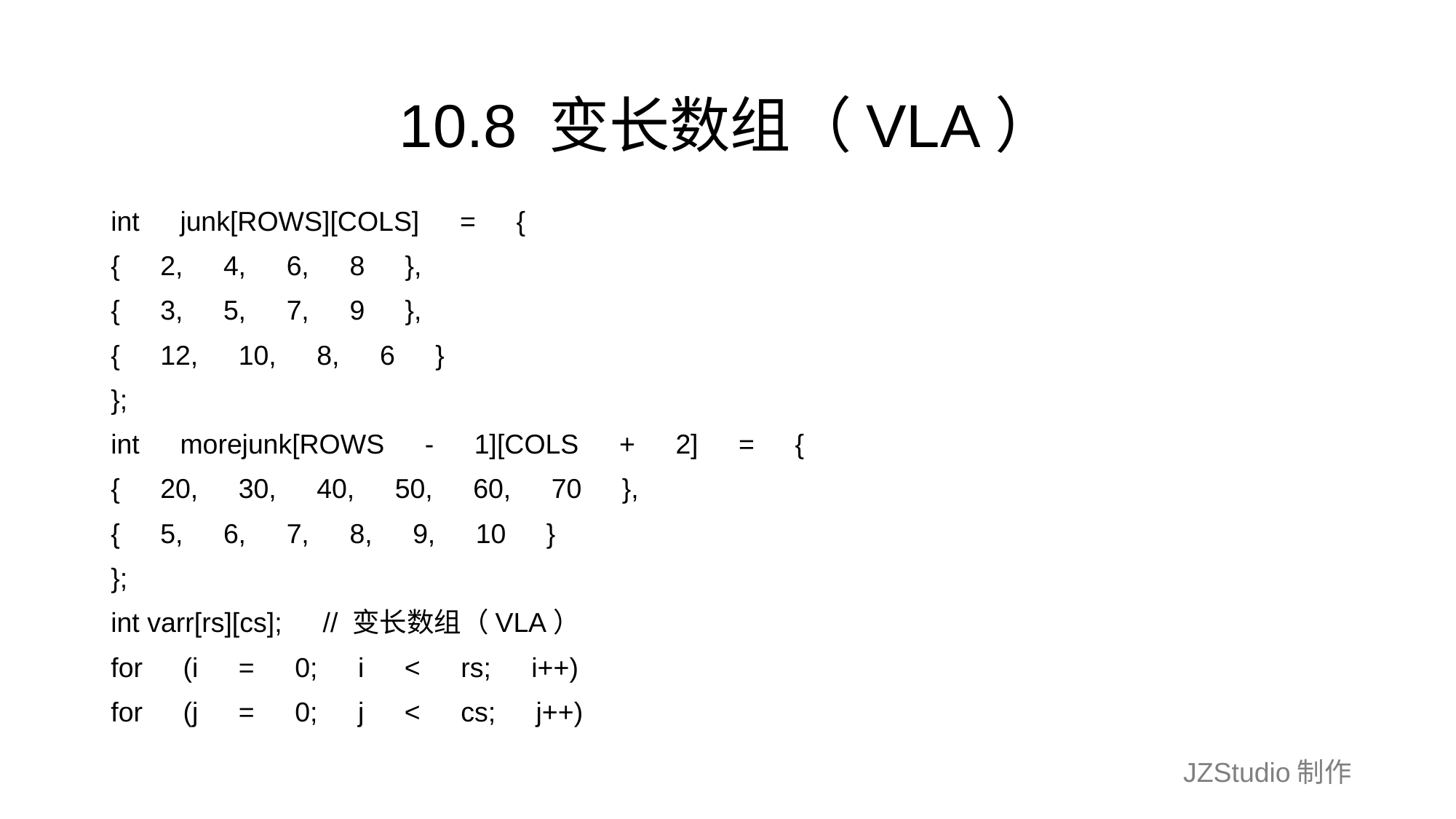

# 10.8 变长数组（VLA）
int　junk[ROWS][COLS]　=　{
{　2,　4,　6,　8　},
{　3,　5,　7,　9　},
{　12,　10,　8,　6　}
};
int　morejunk[ROWS　-　1][COLS　+　2]　=　{
{　20,　30,　40,　50,　60,　70　},
{　5,　6,　7,　8,　9,　10　}
};
int varr[rs][cs];　// 变长数组（VLA）
for　(i　=　0;　i　<　rs;　i++)
for　(j　=　0;　j　<　cs;　j++)